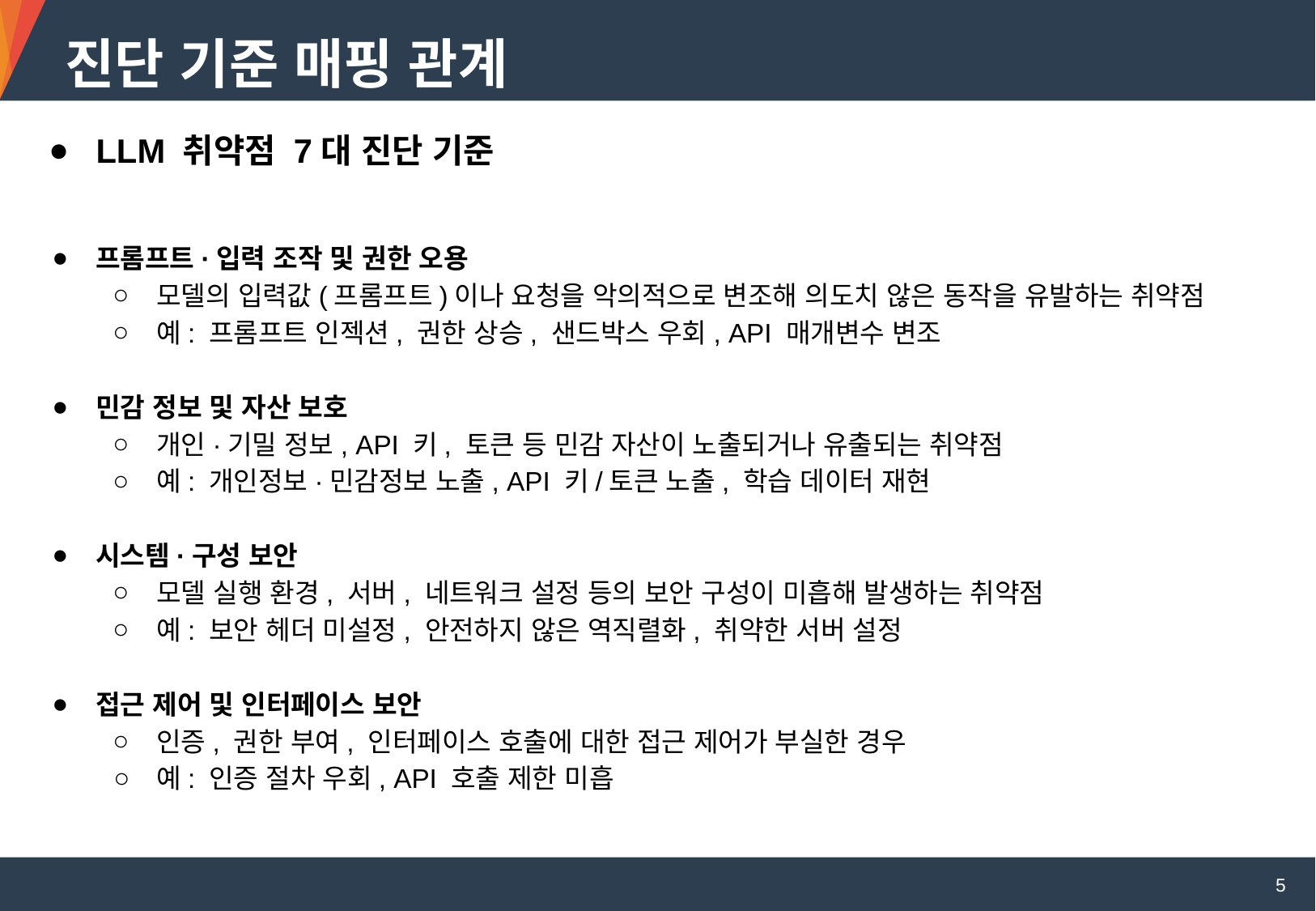

진단 기준 매핑 관계
LLM 취약점 7대 진단 기준

프롬프트·입력 조작 및 권한 오용
모델의 입력값(프롬프트)이나 요청을 악의적으로 변조해 의도치 않은 동작을 유발하는 취약점
예: 프롬프트 인젝션, 권한 상승, 샌드박스 우회, API 매개변수 변조
민감 정보 및 자산 보호
개인·기밀 정보, API 키, 토큰 등 민감 자산이 노출되거나 유출되는 취약점
예: 개인정보·민감정보 노출, API 키/토큰 노출, 학습 데이터 재현
시스템·구성 보안
모델 실행 환경, 서버, 네트워크 설정 등의 보안 구성이 미흡해 발생하는 취약점
예: 보안 헤더 미설정, 안전하지 않은 역직렬화, 취약한 서버 설정
접근 제어 및 인터페이스 보안
인증, 권한 부여, 인터페이스 호출에 대한 접근 제어가 부실한 경우
예: 인증 절차 우회, API 호출 제한 미흡

5